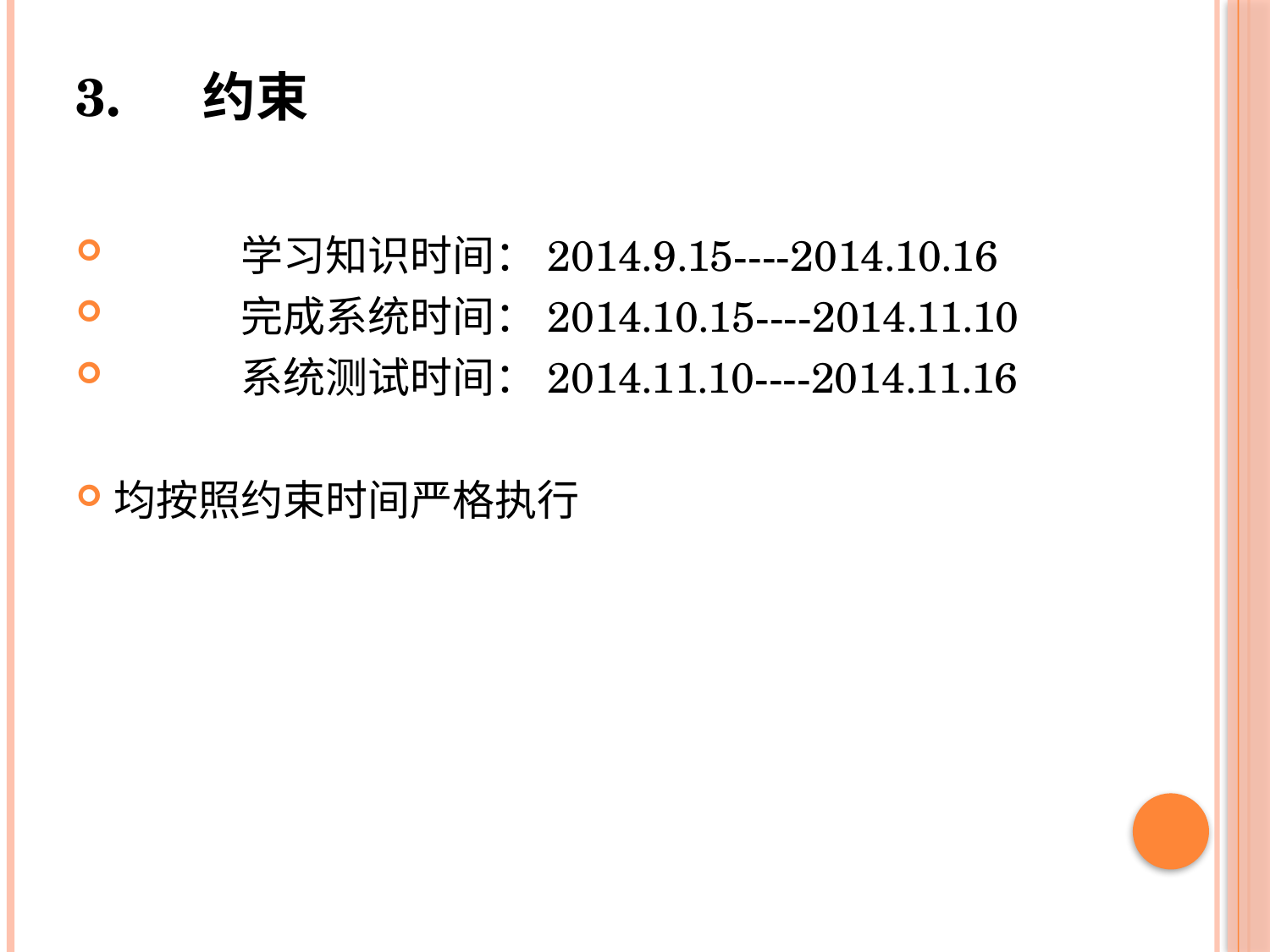

# 3.	约束
	学习知识时间：2014.9.15----2014.10.16
	完成系统时间：2014.10.15----2014.11.10
	系统测试时间：2014.11.10----2014.11.16

均按照约束时间严格执行